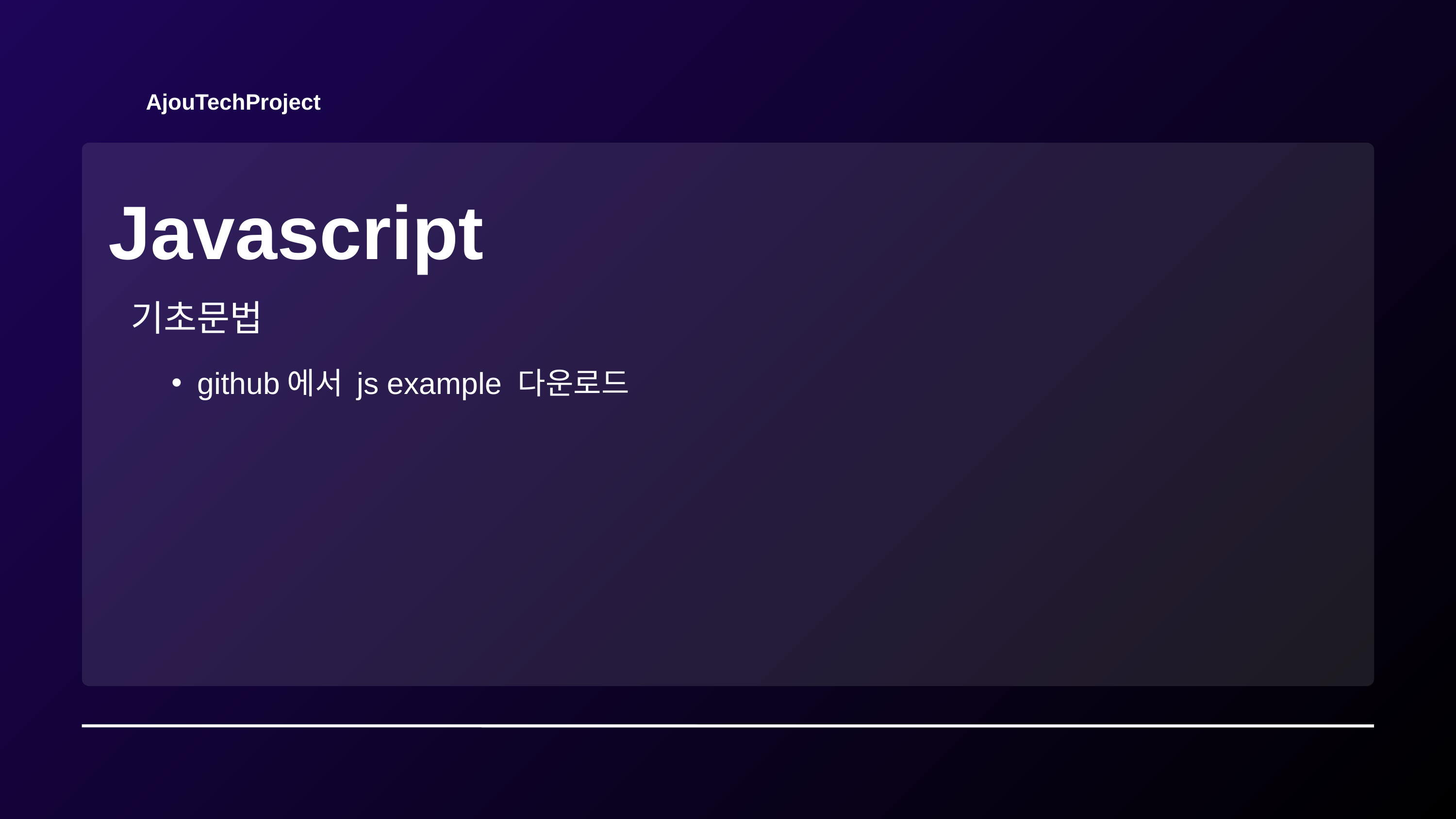

AjouTechProject

Javascript
기초문법
github에서 js example 다운로드